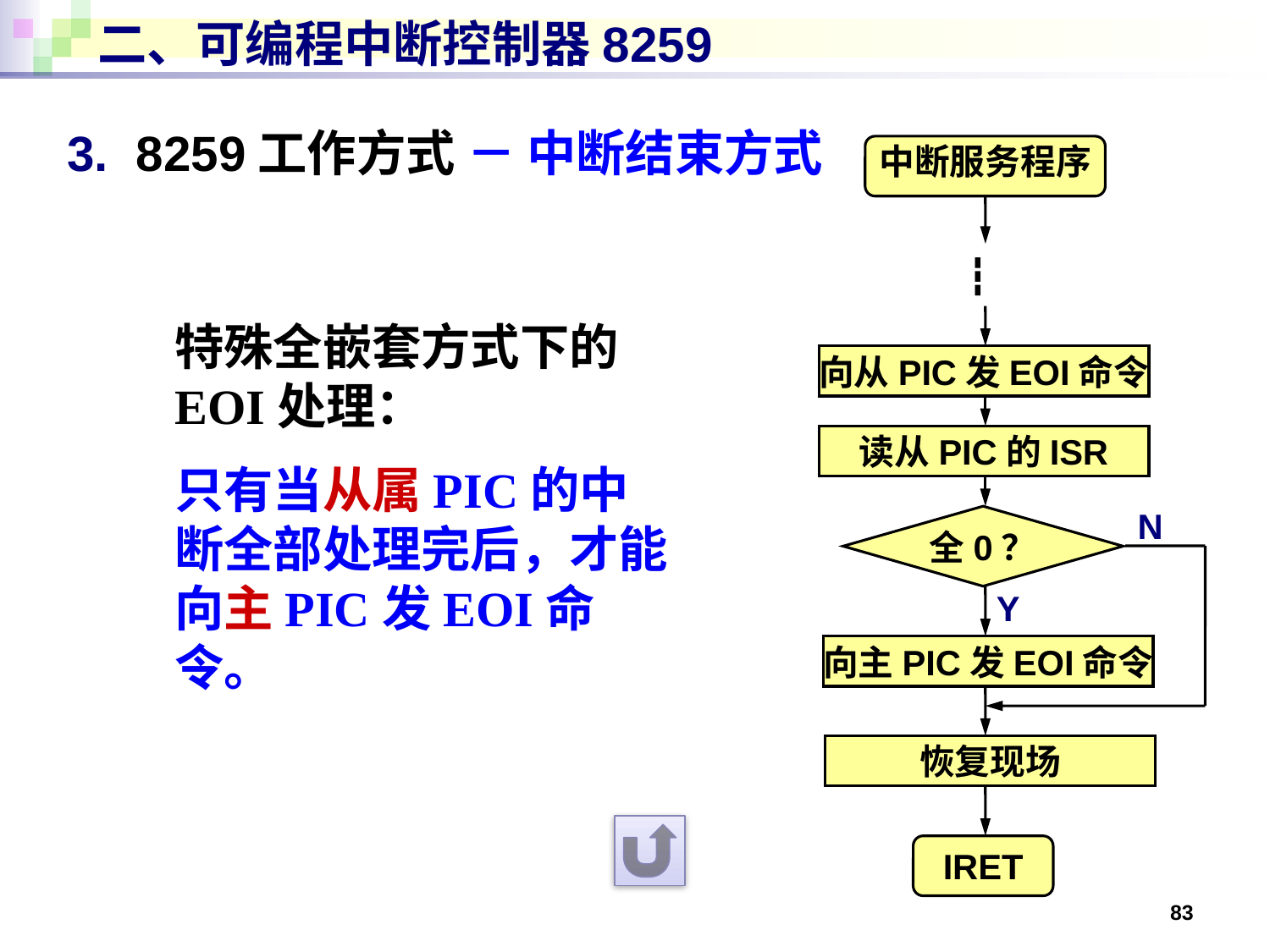

# 二、可编程中断控制器8259
3.  8259工作方式 － 中断结束方式
中断服务程序

┇

特殊全嵌套方式下的EOI处理：
只有当从属PIC的中断全部处理完后，才能向主PIC发EOI命令。
向从PIC发EOI命令

读从PIC的ISR

N
全0？

Y
向主PIC发EOI命令

恢复现场

IRET
83